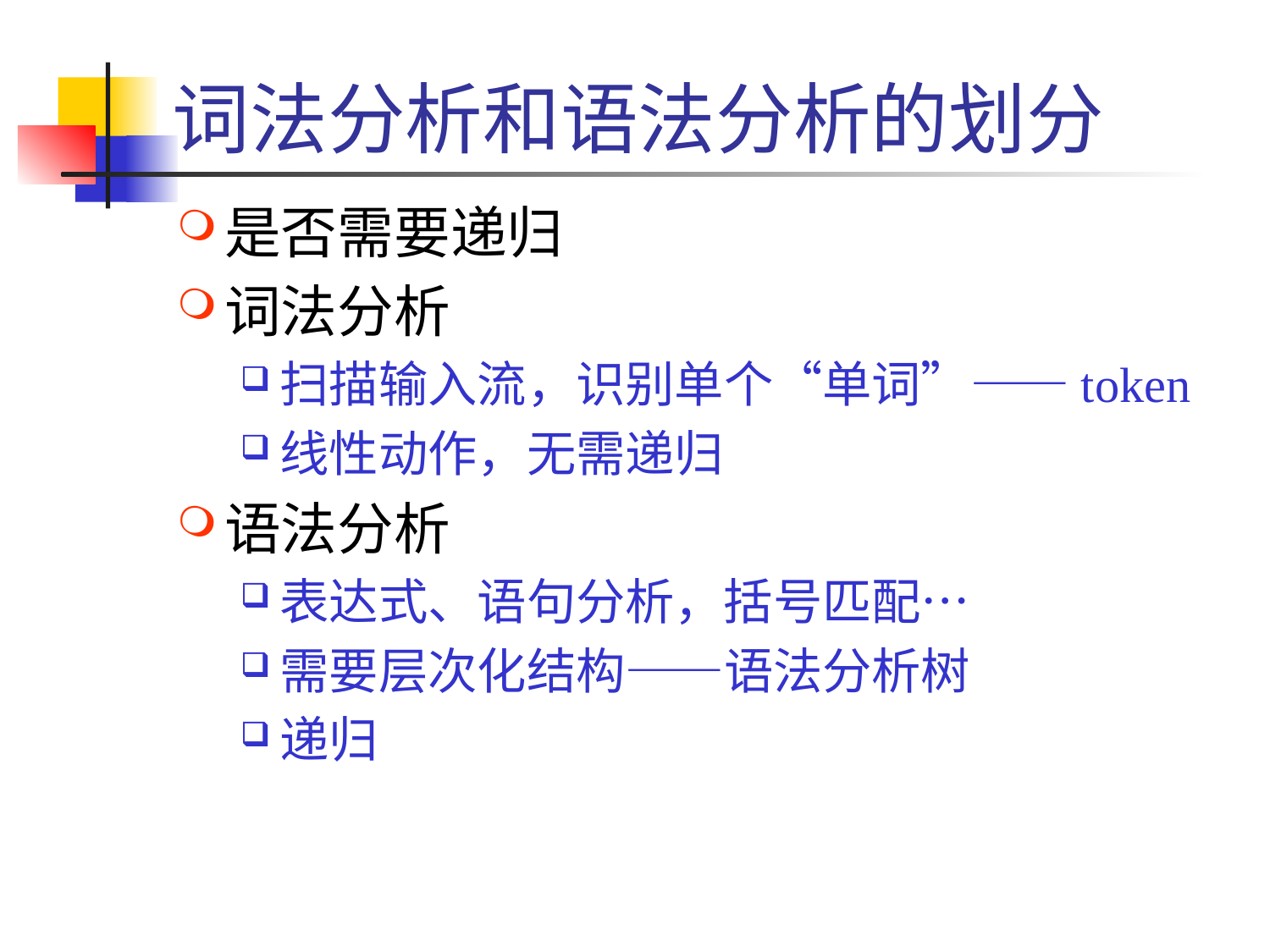

# 词法分析和语法分析的划分
是否需要递归
词法分析
扫描输入流，识别单个“单词”——token
线性动作，无需递归
语法分析
表达式、语句分析，括号匹配…
需要层次化结构——语法分析树
递归